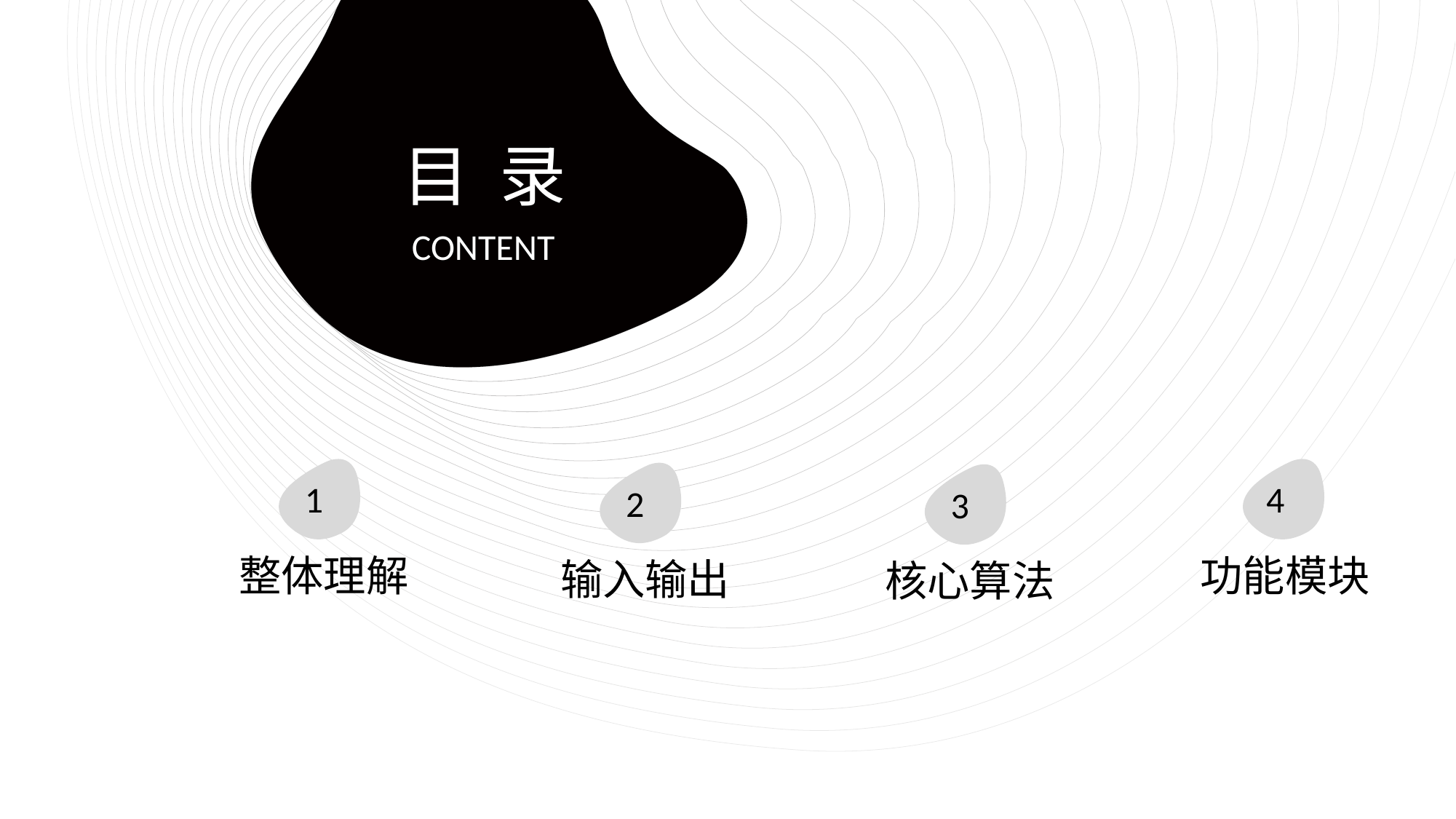

目  录
CONTENT

1

4

2

3
功能模块
整体理解
输入输出
核心算法